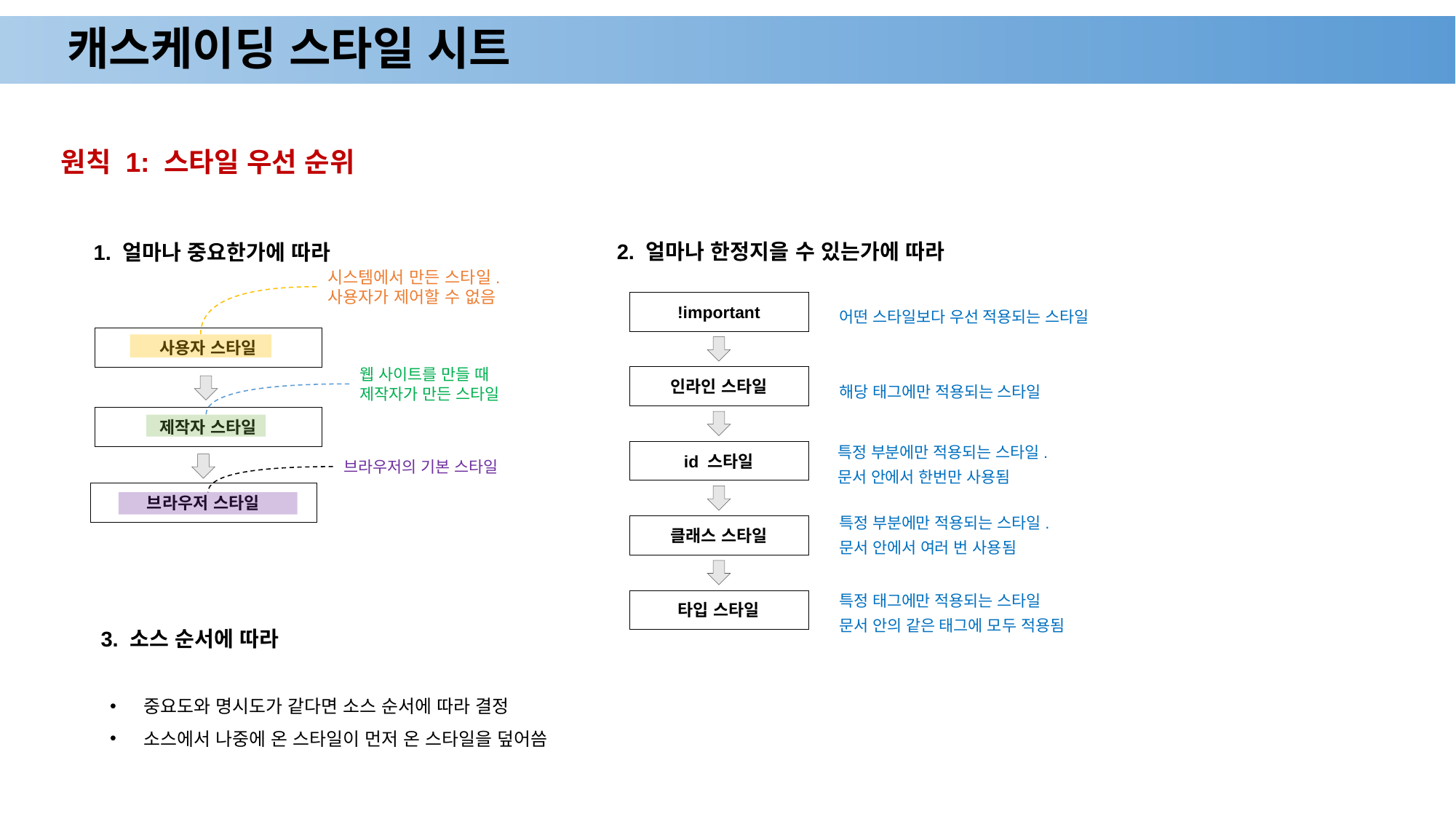

# 캐스케이딩 스타일 시트
원칙 1: 스타일 우선 순위
2. 얼마나 한정지을 수 있는가에 따라
1. 얼마나 중요한가에 따라
시스템에서 만든 스타일. 사용자가 제어할 수 없음

!important
어떤 스타일보다 우선 적용되는 스타일
사용자 스타일

웹 사이트를 만들 때 제작자가 만든 스타일

인라인 스타일
해당 태그에만 적용되는 스타일

제작자 스타일

특정 부분에만 적용되는 스타일.
문서 안에서 한번만 사용됨
id 스타일
브라우저의 기본 스타일

브라우저 스타일

특정 부분에만 적용되는 스타일.
문서 안에서 여러 번 사용됨
클래스 스타일

특정 태그에만 적용되는 스타일
문서 안의 같은 태그에 모두 적용됨
타입 스타일
3. 소스 순서에 따라
중요도와 명시도가 같다면 소스 순서에 따라 결정
소스에서 나중에 온 스타일이 먼저 온 스타일을 덮어씀